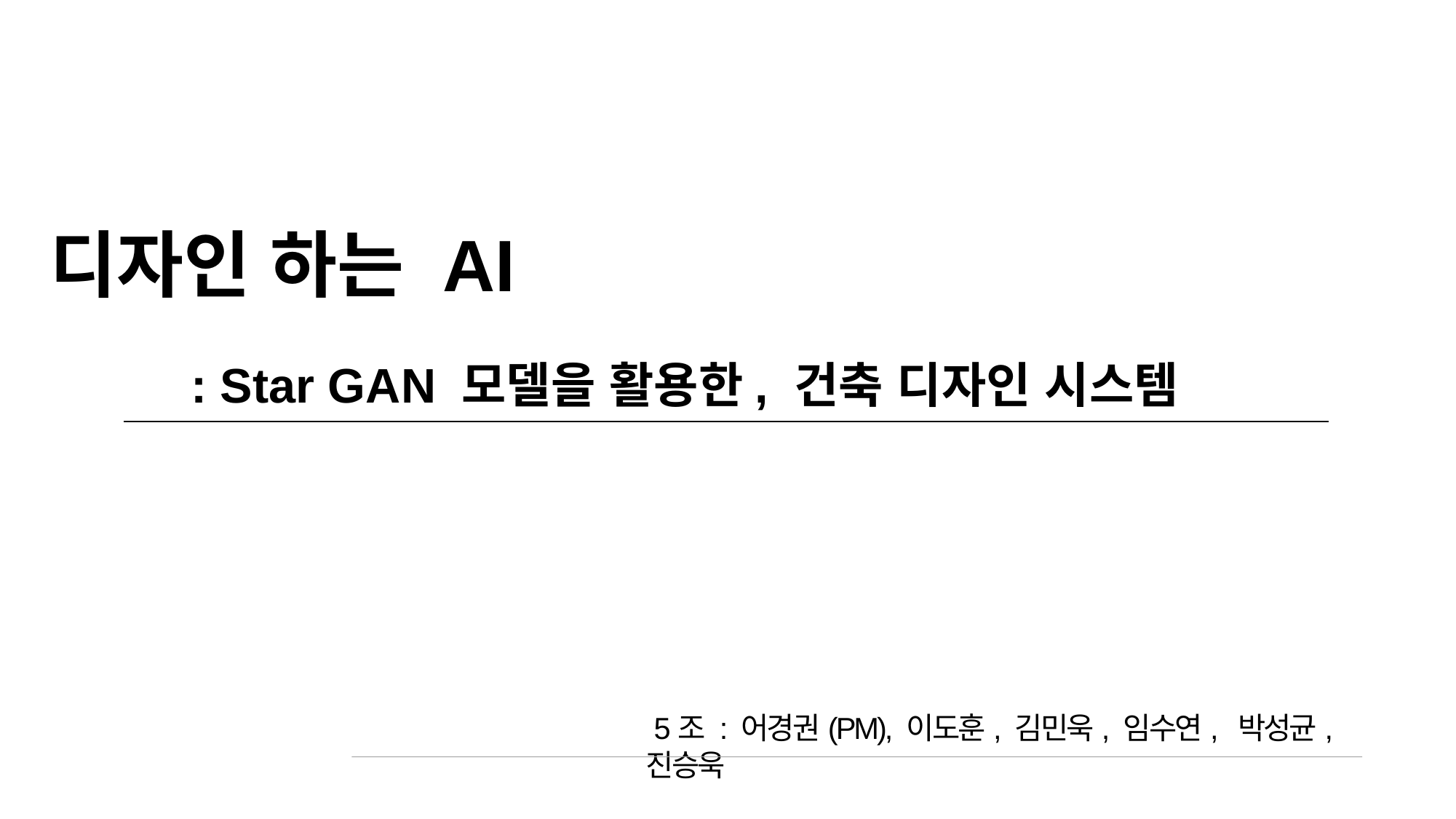

디자인 하는 AI
: Star GAN 모델을 활용한, 건축 디자인 시스템
 5조 : 어경권(PM), 이도훈, 김민욱, 임수연,  박성균, 진승욱